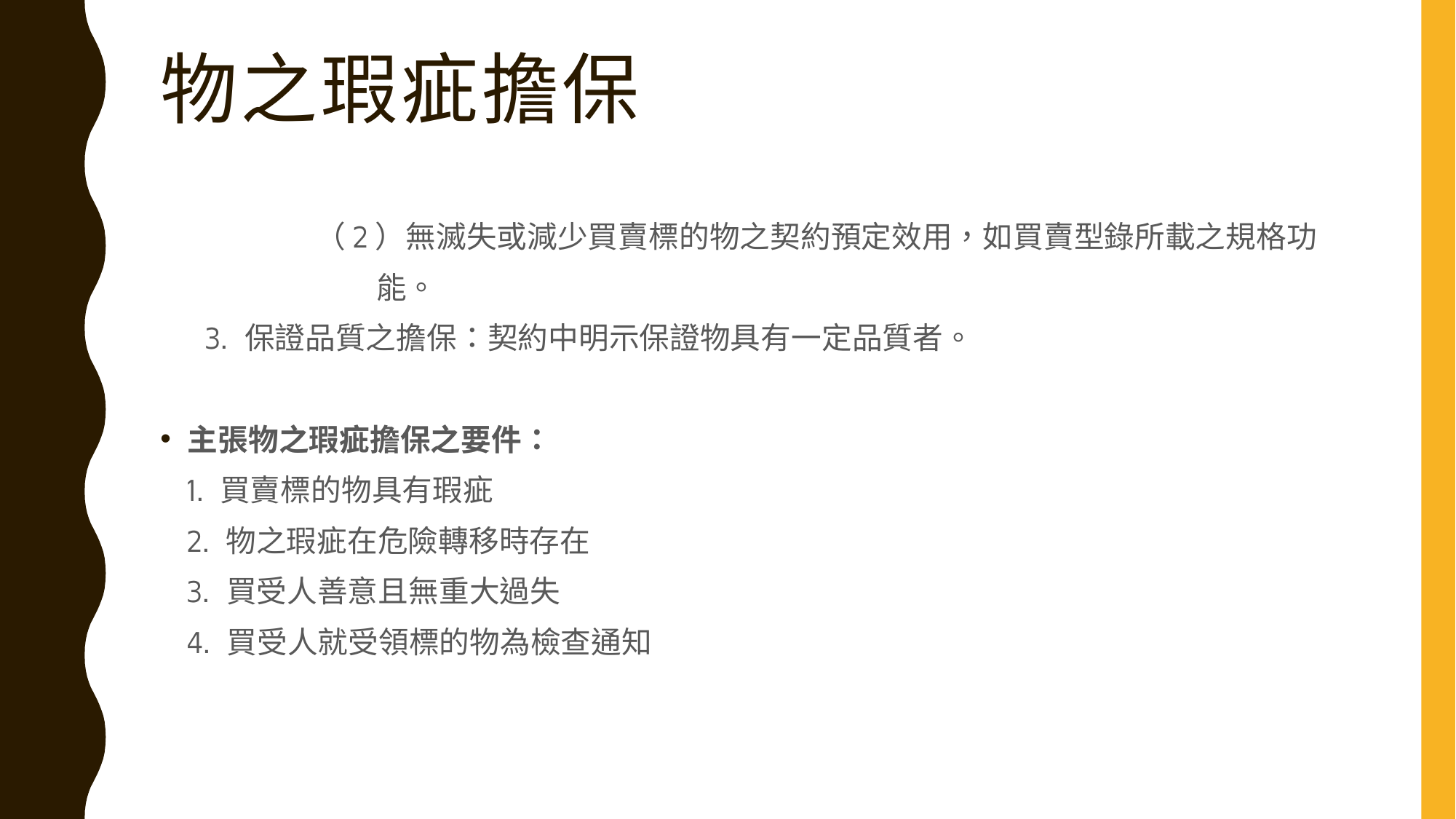

# 物之瑕疵擔保
                      （2）無滅失或減少買賣標的物之契約預定效用，如買賣型錄所載之規格功
                               能。
     3. 保證品質之擔保：契約中明示保證物具有一定品質者。

主張物之瑕疵擔保之要件：
   1. 買賣標的物具有瑕疵
   2. 物之瑕疵在危險轉移時存在
   3. 買受人善意且無重大過失
   4. 買受人就受領標的物為檢查通知